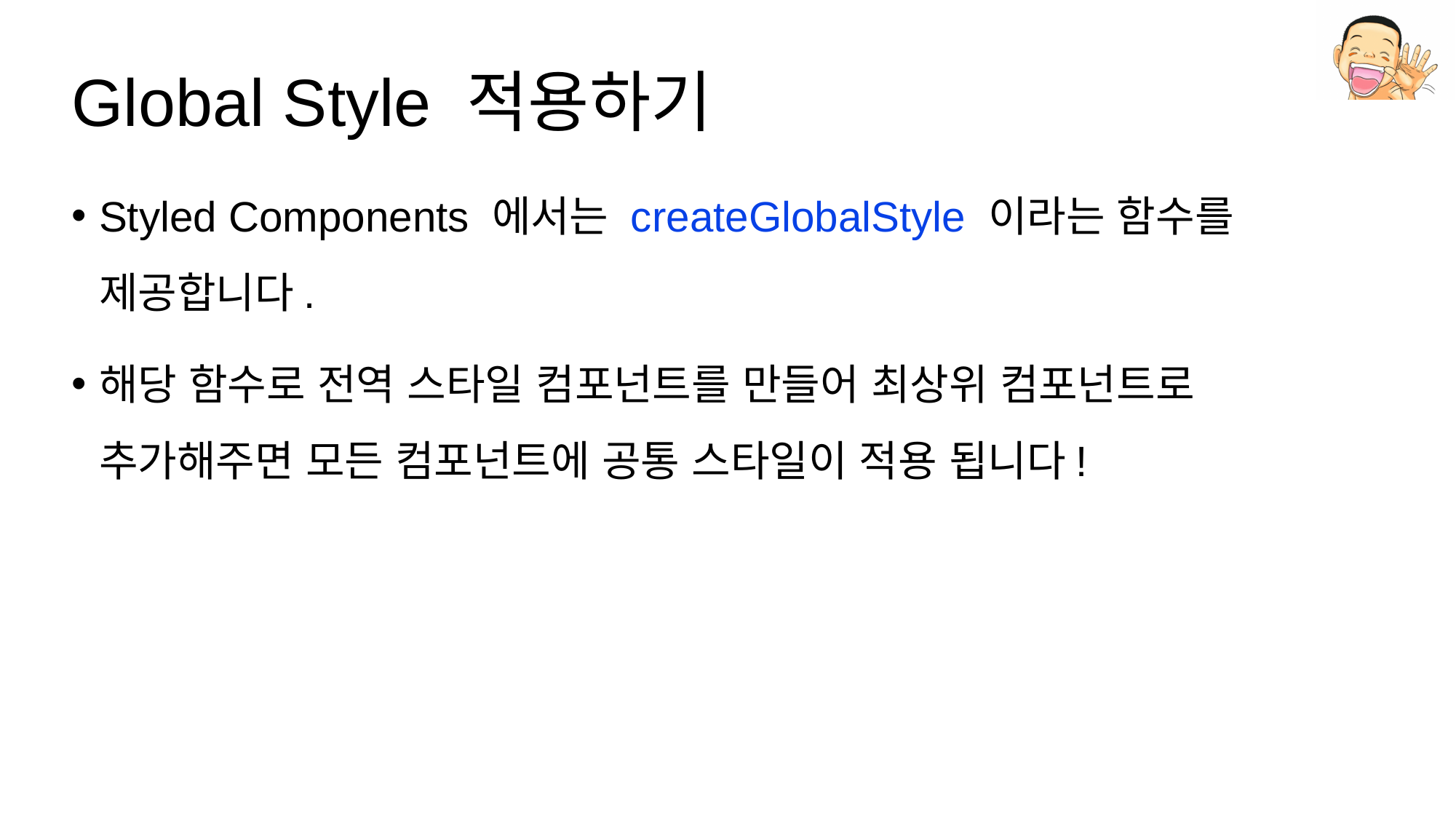

# Global Style 적용하기
Styled Components 에서는 createGlobalStyle 이라는 함수를 제공합니다.
해당 함수로 전역 스타일 컴포넌트를 만들어 최상위 컴포넌트로 추가해주면 모든 컴포넌트에 공통 스타일이 적용 됩니다!